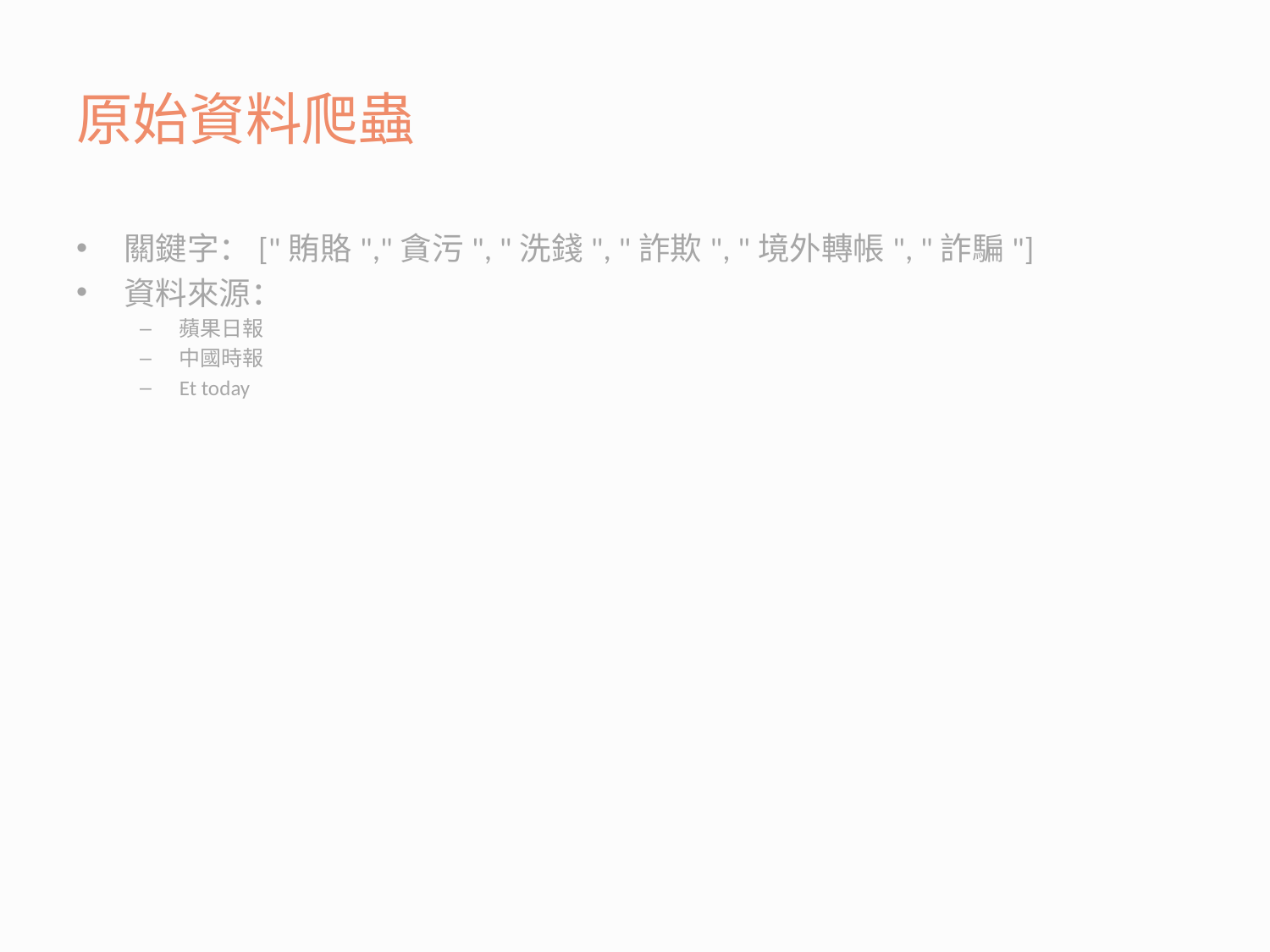

# 原始資料爬蟲
關鍵字：["賄賂","貪污", "洗錢", "詐欺", "境外轉帳", "詐騙"]
資料來源：
蘋果日報
中國時報
Et today